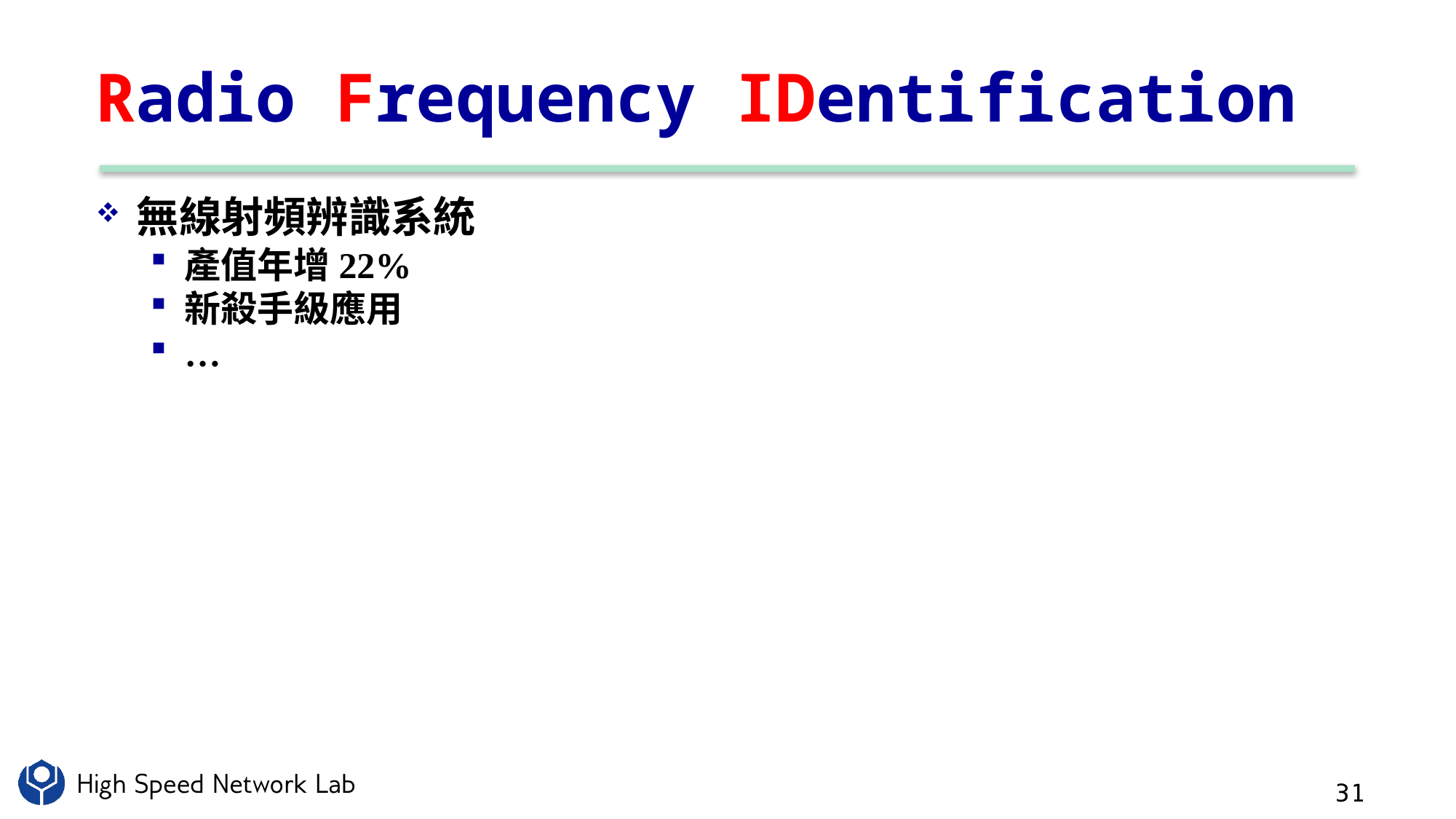

# Radio Frequency IDentification
無線射頻辨識系統
產值年增22%
新殺手級應用
…
31